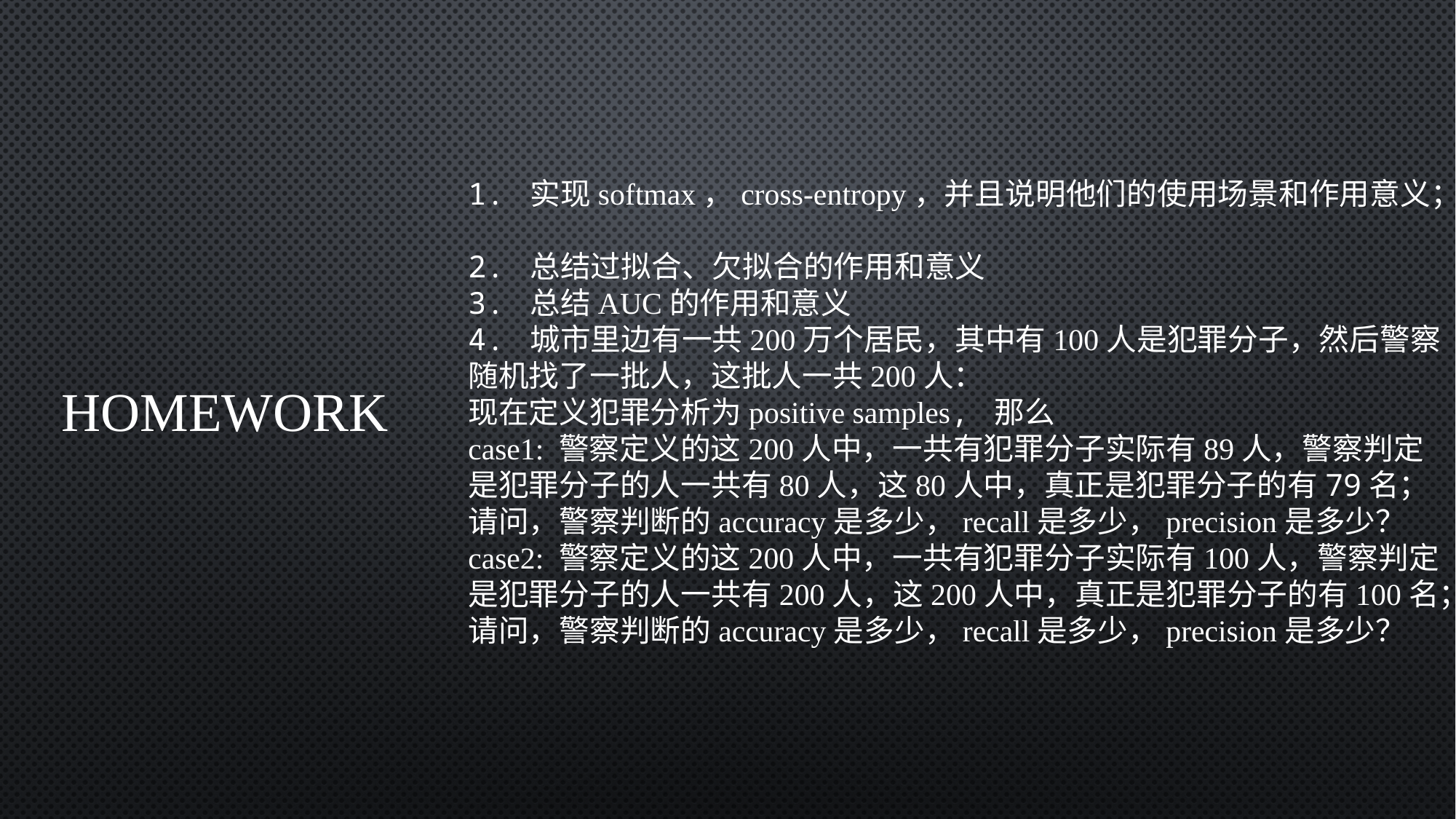

# Homework
1. 实现softmax，cross-entropy，并且说明他们的使用场景和作用意义；
2. 总结过拟合、欠拟合的作用和意义
3. 总结AUC的作用和意义
4. 城市里边有一共200万个居民，其中有100人是犯罪分子，然后警察随机找了一批人，这批人一共200人：
现在定义犯罪分析为positive samples, 那么
case1: 警察定义的这200人中，一共有犯罪分子实际有89人，警察判定是犯罪分子的人一共有80人，这80人中，真正是犯罪分子的有79名；请问，警察判断的accuracy是多少，recall是多少，precision是多少？
case2: 警察定义的这200人中，一共有犯罪分子实际有100人，警察判定是犯罪分子的人一共有200人，这200人中，真正是犯罪分子的有100名；请问，警察判断的accuracy是多少，recall是多少，precision是多少？